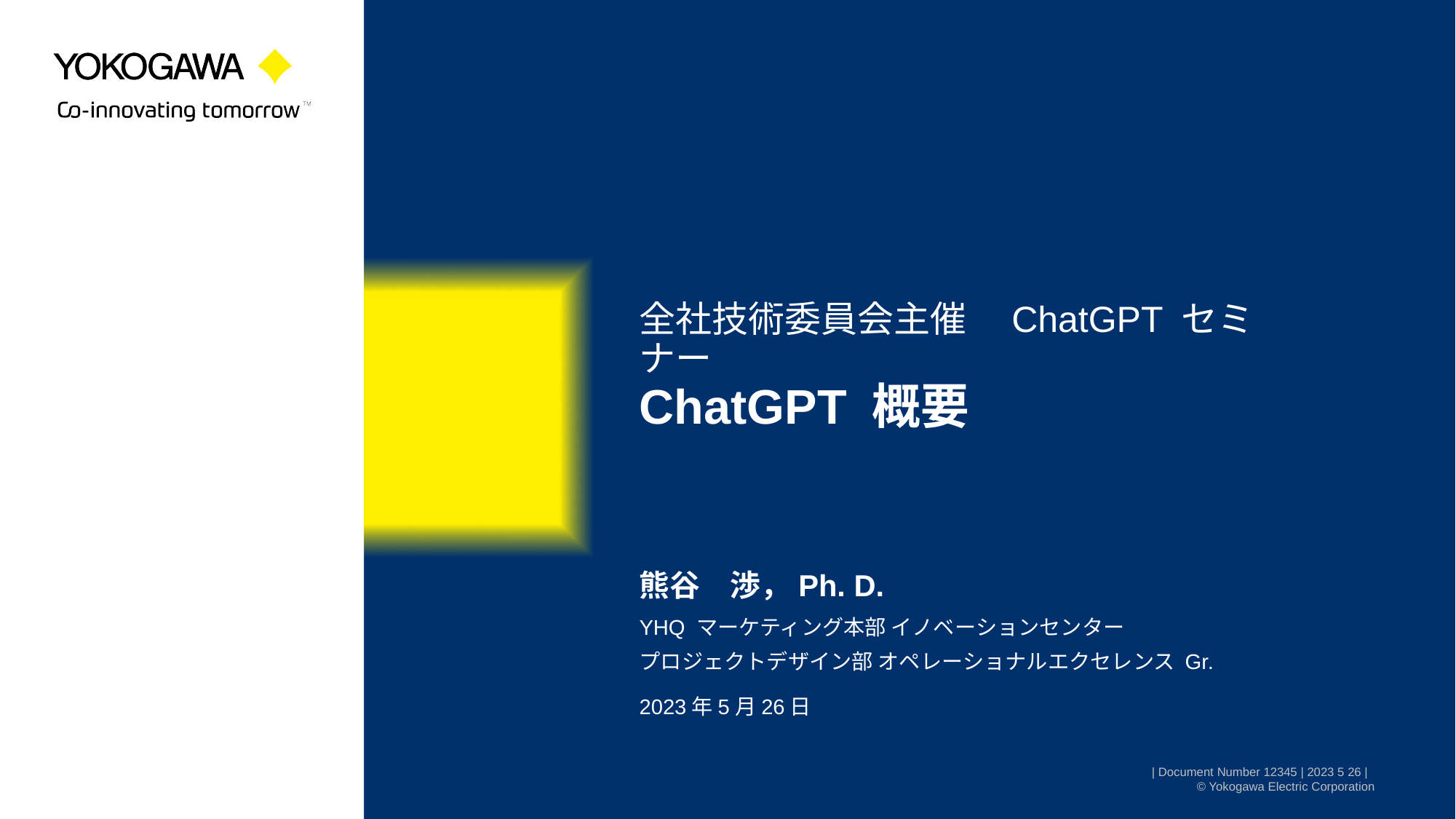

全社技術委員会主催　ChatGPT セミナー
# ChatGPT 概要
熊谷　渉，Ph. D.
YHQ マーケティング本部 イノベーションセンター
プロジェクトデザイン部 オペレーショナルエクセレンス Gr.
2023年5月26日